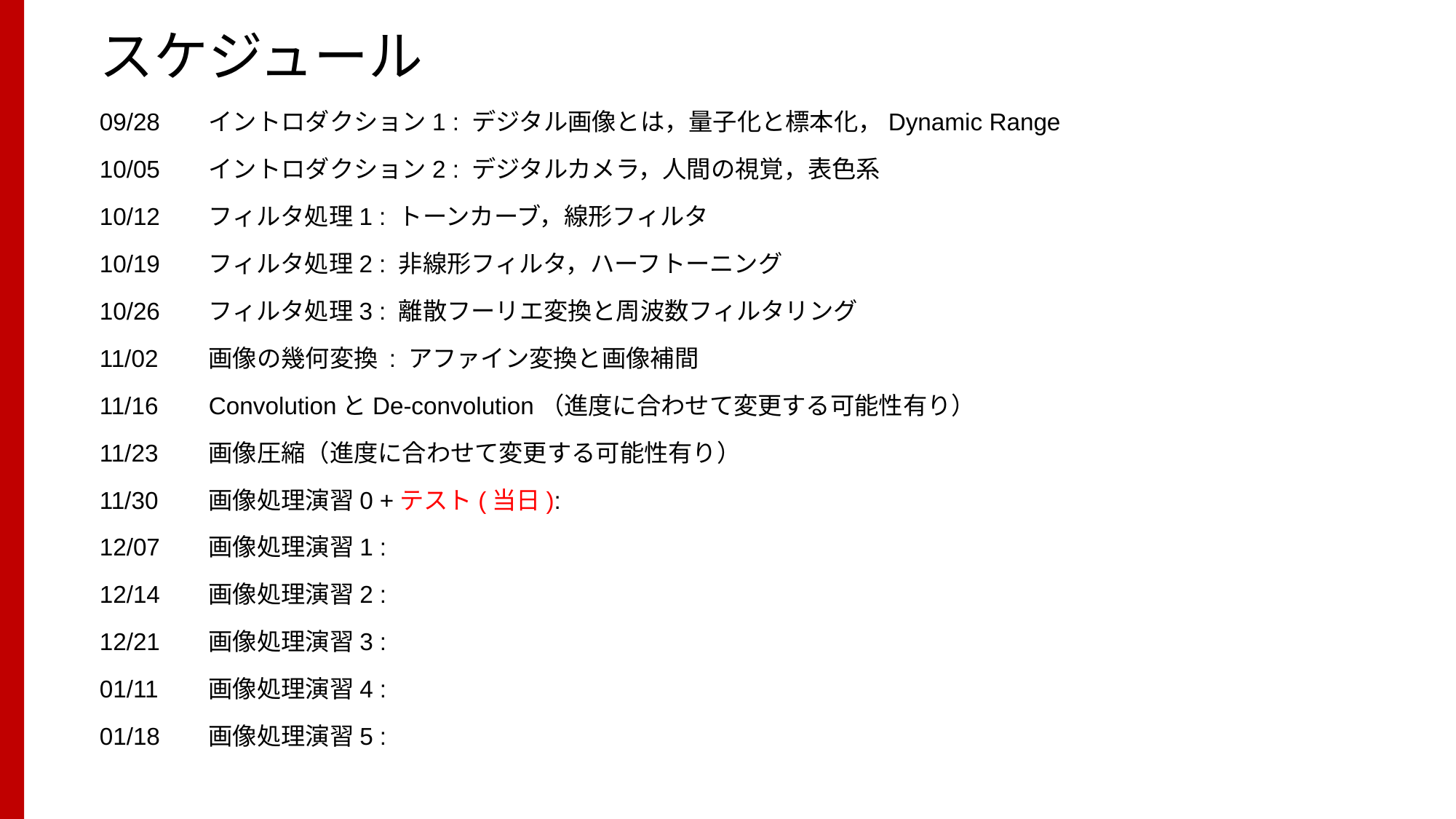

# スケジュール
09/28	イントロダクション1 : デジタル画像とは，量子化と標本化，Dynamic Range
10/05	イントロダクション2 : デジタルカメラ，人間の視覚，表色系
10/12	フィルタ処理1 : トーンカーブ，線形フィルタ
10/19	フィルタ処理2 : 非線形フィルタ，ハーフトーニング
10/26	フィルタ処理3 : 離散フーリエ変換と周波数フィルタリング
11/02	画像の幾何変換 : アファイン変換と画像補間
11/16 	ConvolutionとDe-convolution（進度に合わせて変更する可能性有り）
11/23 	画像圧縮（進度に合わせて変更する可能性有り）
11/30	画像処理演習0 +テスト(当日):
12/07	画像処理演習1 :
12/14	画像処理演習2 :
12/21	画像処理演習3 :
01/11	画像処理演習4 :
01/18	画像処理演習5 :